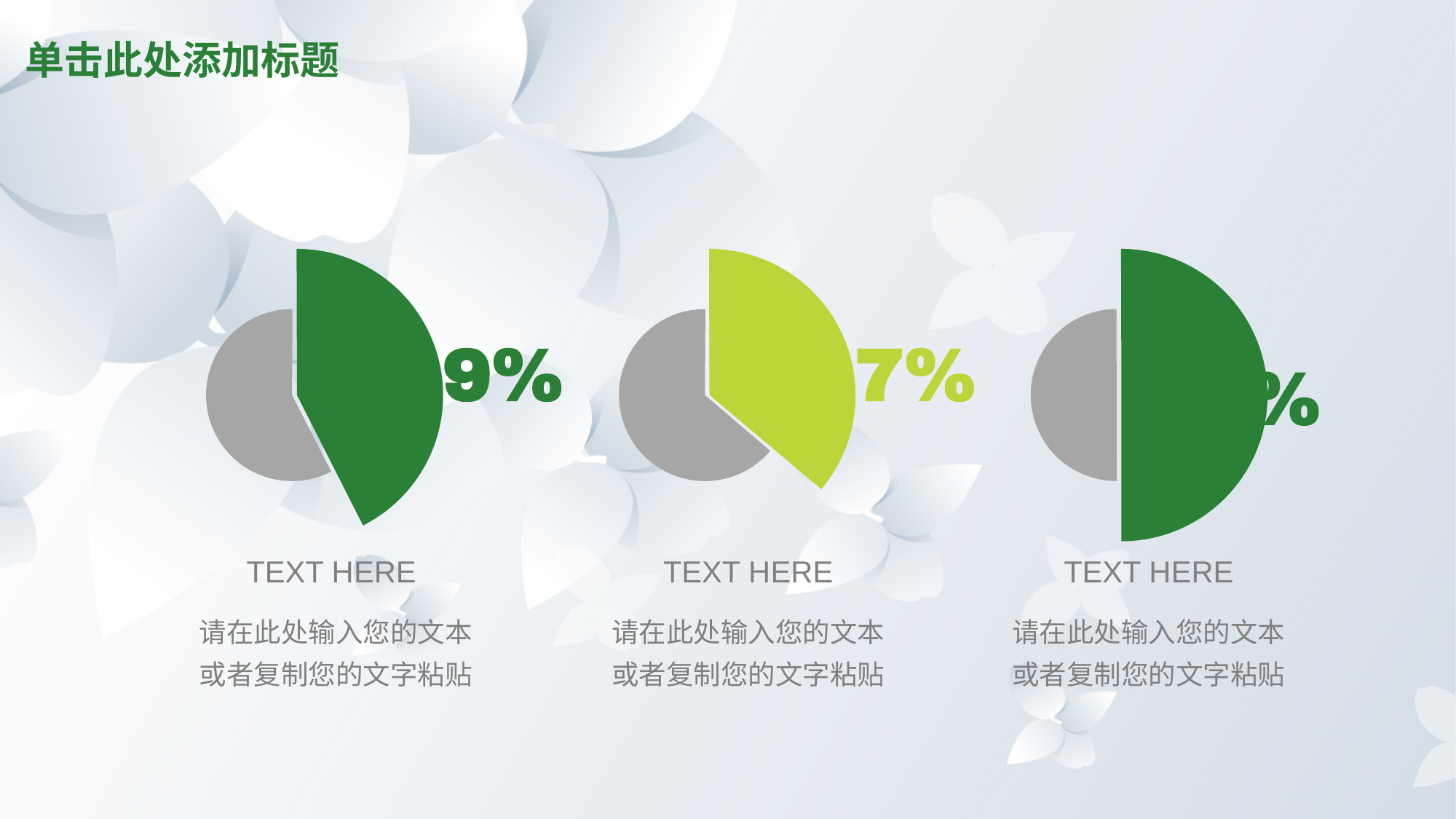

# 单击此处添加标题

40.9%
37.7%
50%
TEXT HERE
TEXT HERE
TEXT HERE
请在此处输入您的文本
或者复制您的文字粘贴
请在此处输入您的文本
或者复制您的文字粘贴
请在此处输入您的文本
或者复制您的文字粘贴